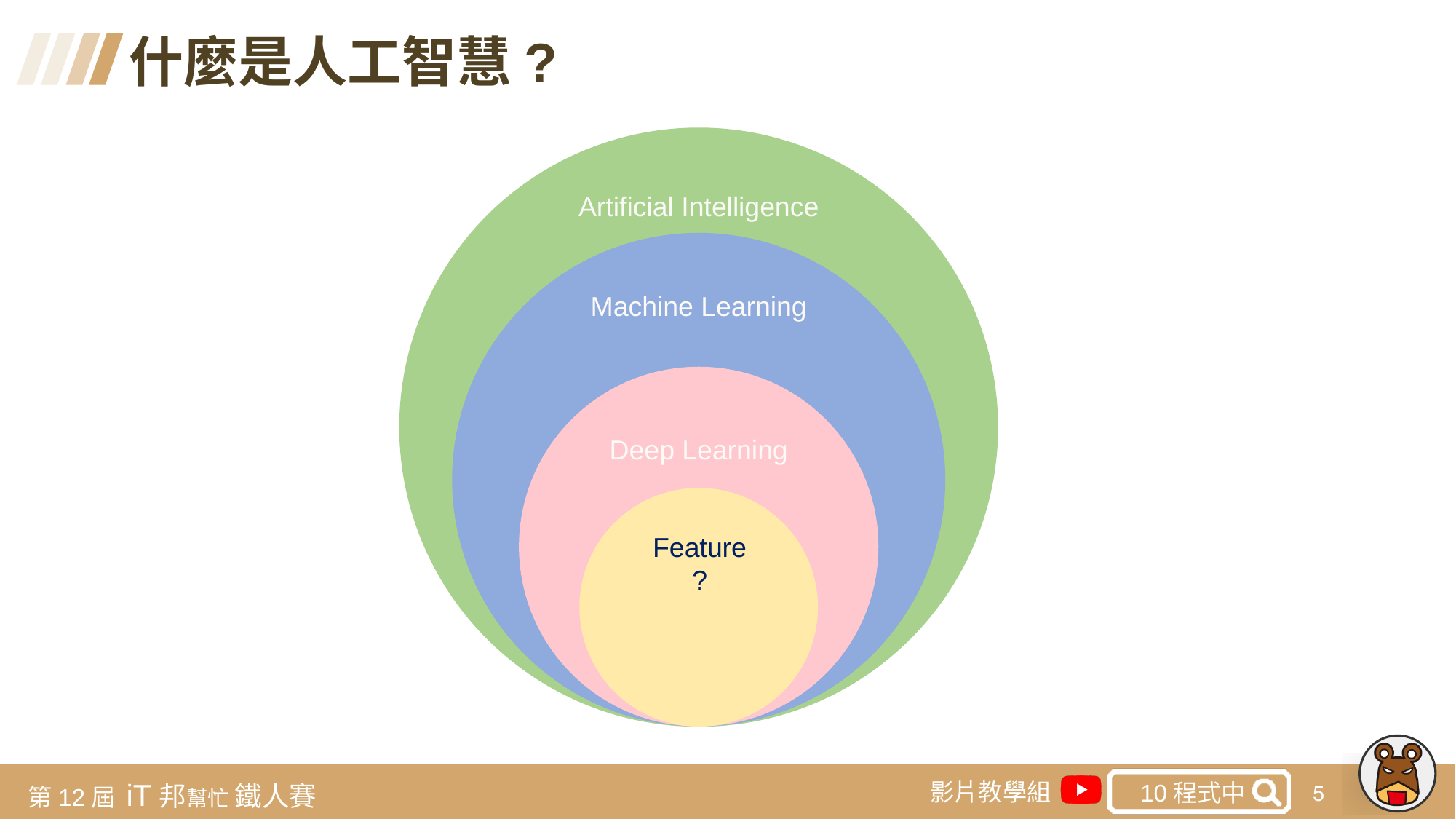

什麼是人工智慧?

Artificial Intelligence

Machine Learning

Deep Learning

Feature
?